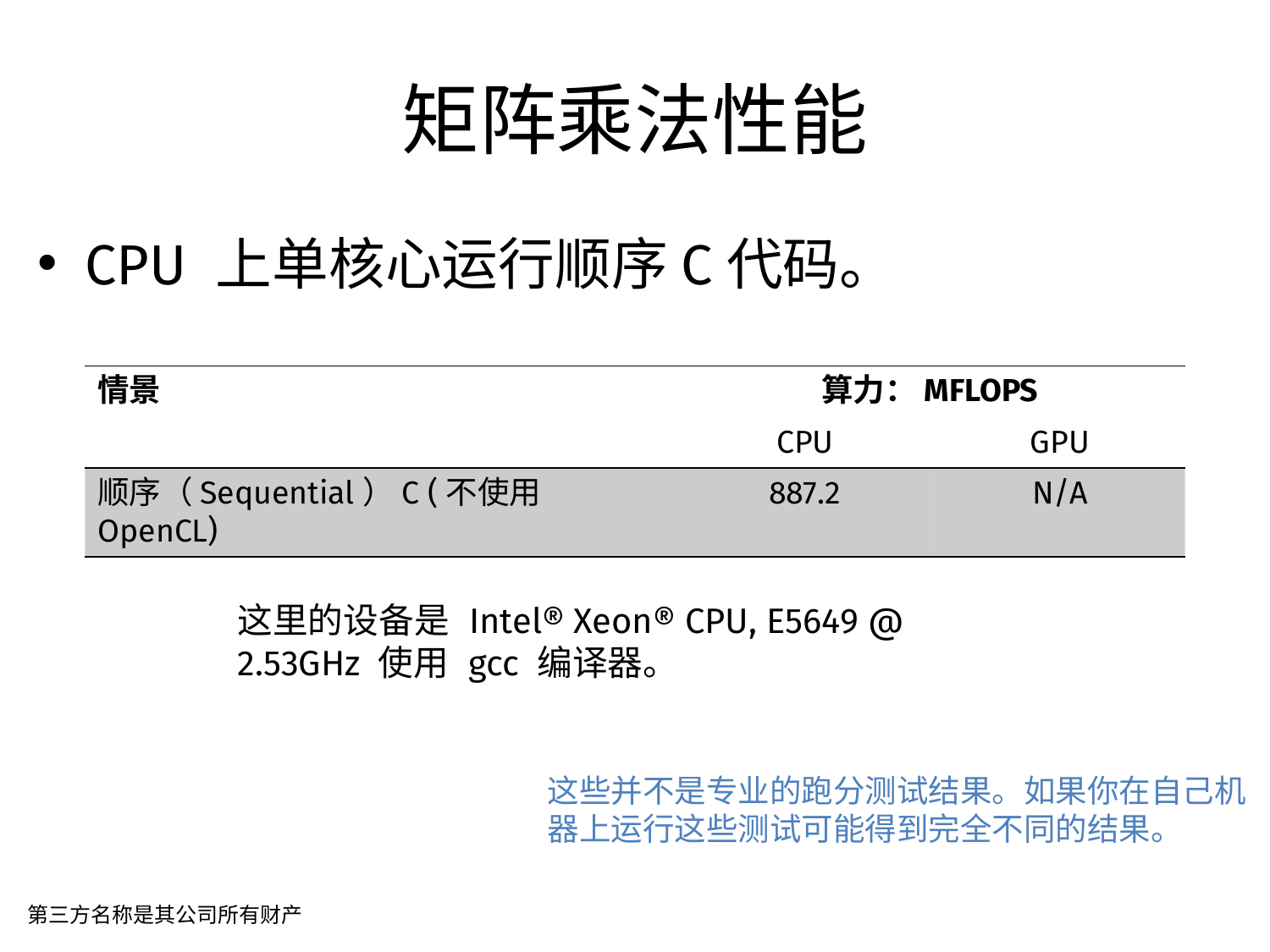

矩阵乘法性能
CPU 上单核心运行顺序C代码。
| 情景 | 算力：MFLOPS |  |
| --- | --- | --- |
|  | CPU | GPU |
| 顺序（Sequential）C (不使用 OpenCL) | 887.2 | N/A |
这里的设备是 Intel® Xeon® CPU, E5649 @ 2.53GHz 使用 gcc 编译器。
这些并不是专业的跑分测试结果。如果你在自己机器上运行这些测试可能得到完全不同的结果。
第三方名称是其公司所有财产